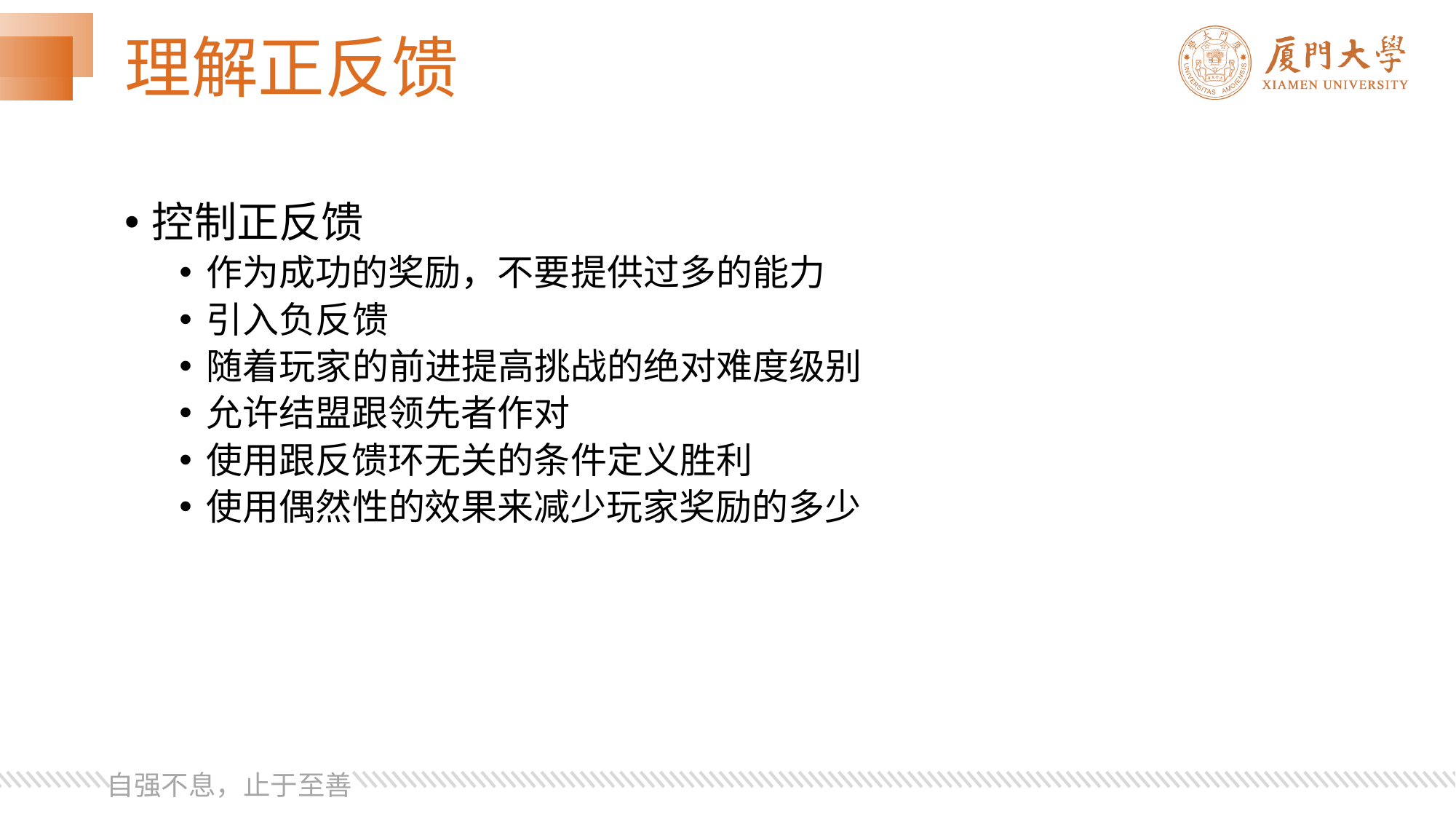

# 理解正反馈
控制正反馈
作为成功的奖励，不要提供过多的能力
引入负反馈
随着玩家的前进提高挑战的绝对难度级别
允许结盟跟领先者作对
使用跟反馈环无关的条件定义胜利
使用偶然性的效果来减少玩家奖励的多少